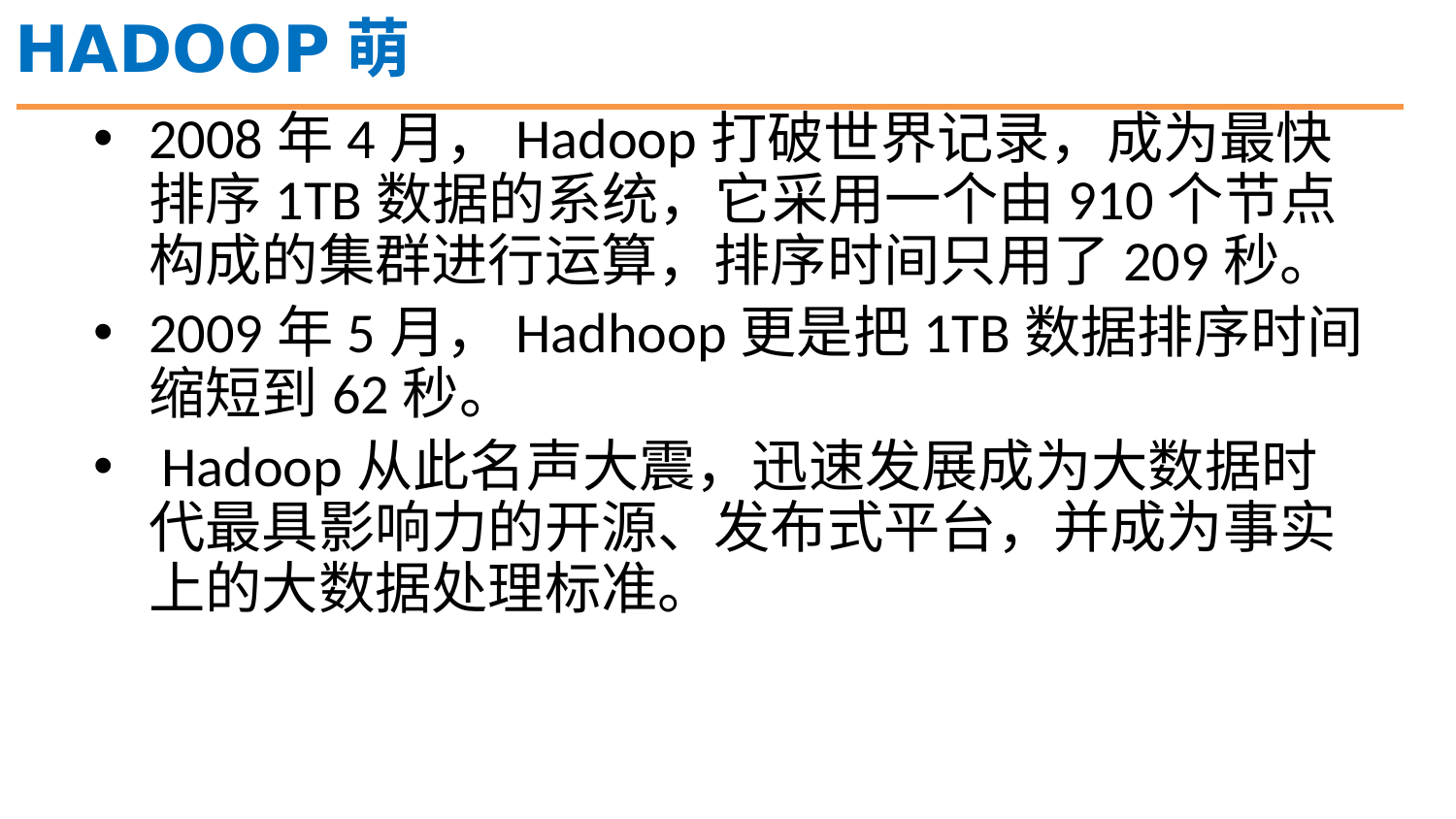

HADOOP萌
2008年4月，Hadoop打破世界记录，成为最快排序1TB数据的系统，它采用一个由910个节点构成的集群进行运算，排序时间只用了209秒。
2009年5月，Hadhoop更是把1TB数据排序时间缩短到62秒。
 Hadoop从此名声大震，迅速发展成为大数据时代最具影响力的开源、发布式平台，并成为事实上的大数据处理标准。